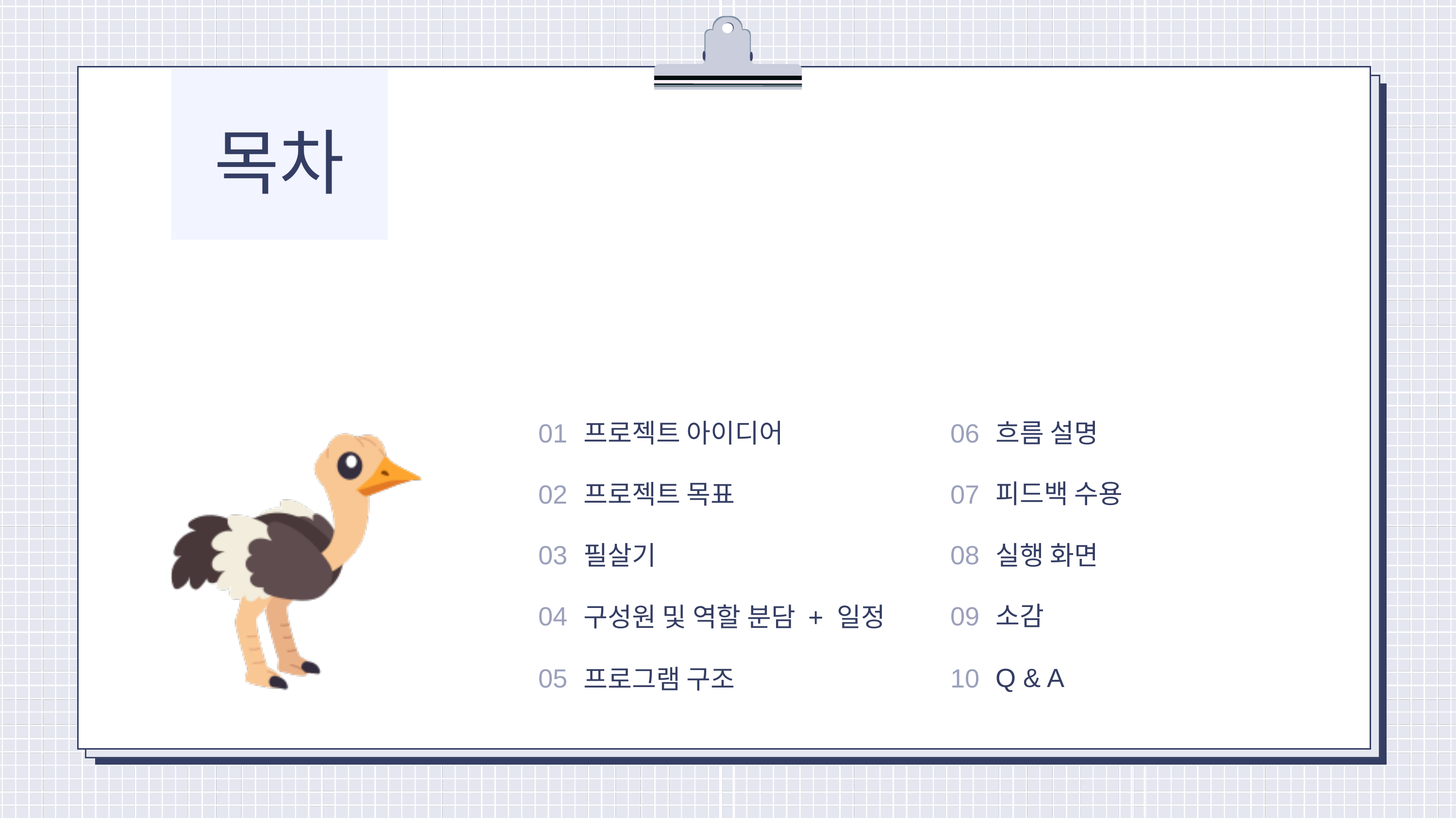

목차
01
프로젝트 아이디어
06
흐름 설명

피드백 수용
02
프로젝트 목표
07
03
08
필살기
실행 화면
04
09
소감
구성원 및 역할 분담 + 일정
Q & A
05
10
프로그램 구조